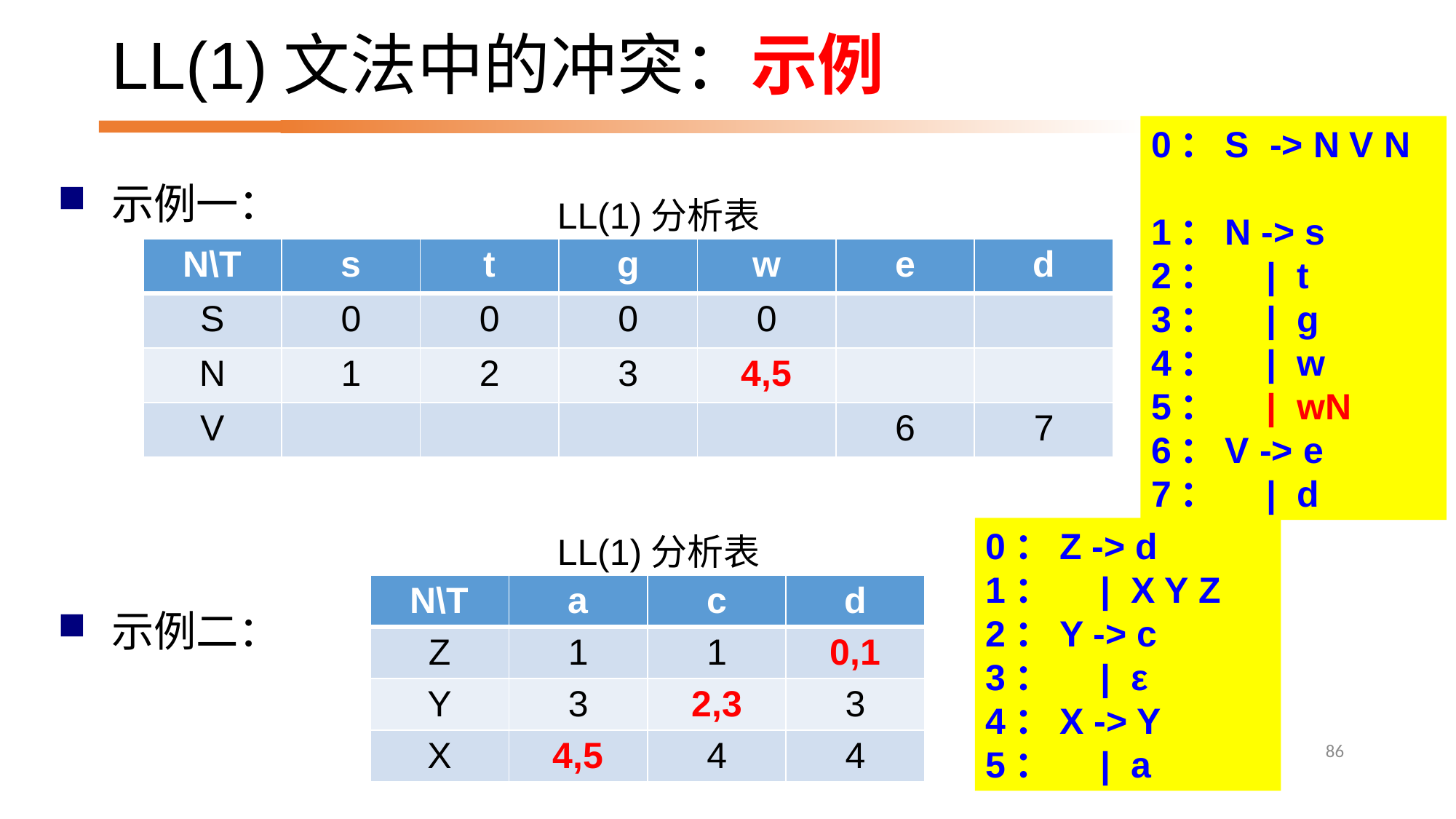

# LL(1)文法中的冲突：示例
0：S  -> N V N
1：N -> s
2：     |  t
3：     |  g
4：     |  w
5：     |  wN
6：V -> e
7：     |  d
示例一：
LL(1)分析表
| N\T | s | t | g | w | e | d |
| --- | --- | --- | --- | --- | --- | --- |
| S | 0 | 0 | 0 | 0 |  |  |
| N | 1 | 2 | 3 | 4,5 |  |  |
| V |  |  |  |  | 6 | 7 |
0：Z -> d
1：     |  X Y Z
2：Y -> c
3：     |  ε
4：X -> Y
5：     |  a
LL(1)分析表
| N\T | a | c | d |
| --- | --- | --- | --- |
| Z | 1 | 1 | 0,1 |
| Y | 3 | 2,3 | 3 |
| X | 4,5 | 4 | 4 |
示例二：
86